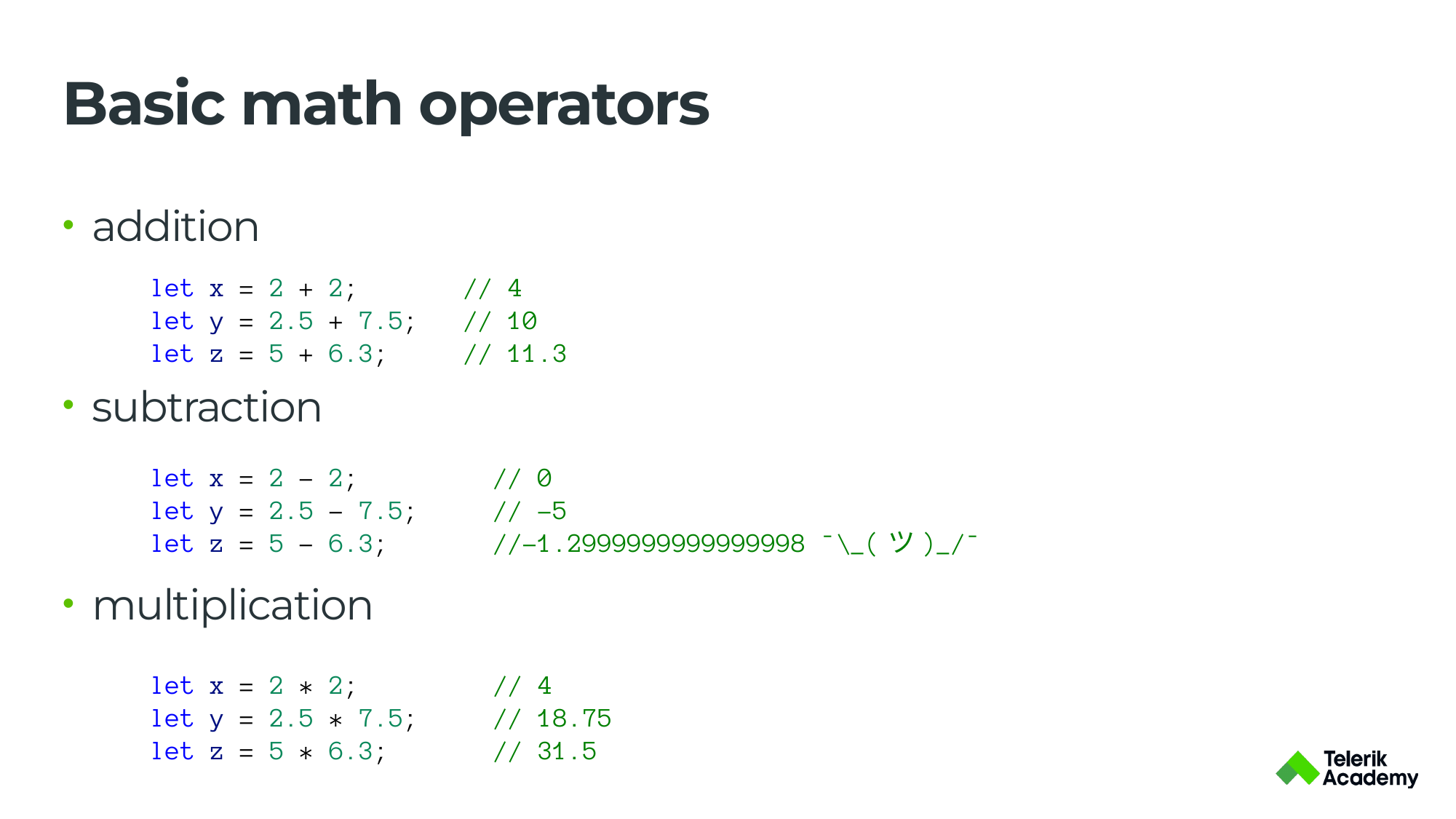

# Basic math operators
addition

subtraction

multiplication

let x = 2 + 2;       // 4
let y = 2.5 + 7.5;   // 10
let z = 5 + 6.3;     // 11.3
let x = 2 - 2;         // 0
let y = 2.5 - 7.5;     // -5
let z = 5 - 6.3;       //-1.2999999999999998 ¯\_(ツ)_/¯
let x = 2 * 2;         // 4
let y = 2.5 * 7.5;     // 18.75
let z = 5 * 6.3;       // 31.5